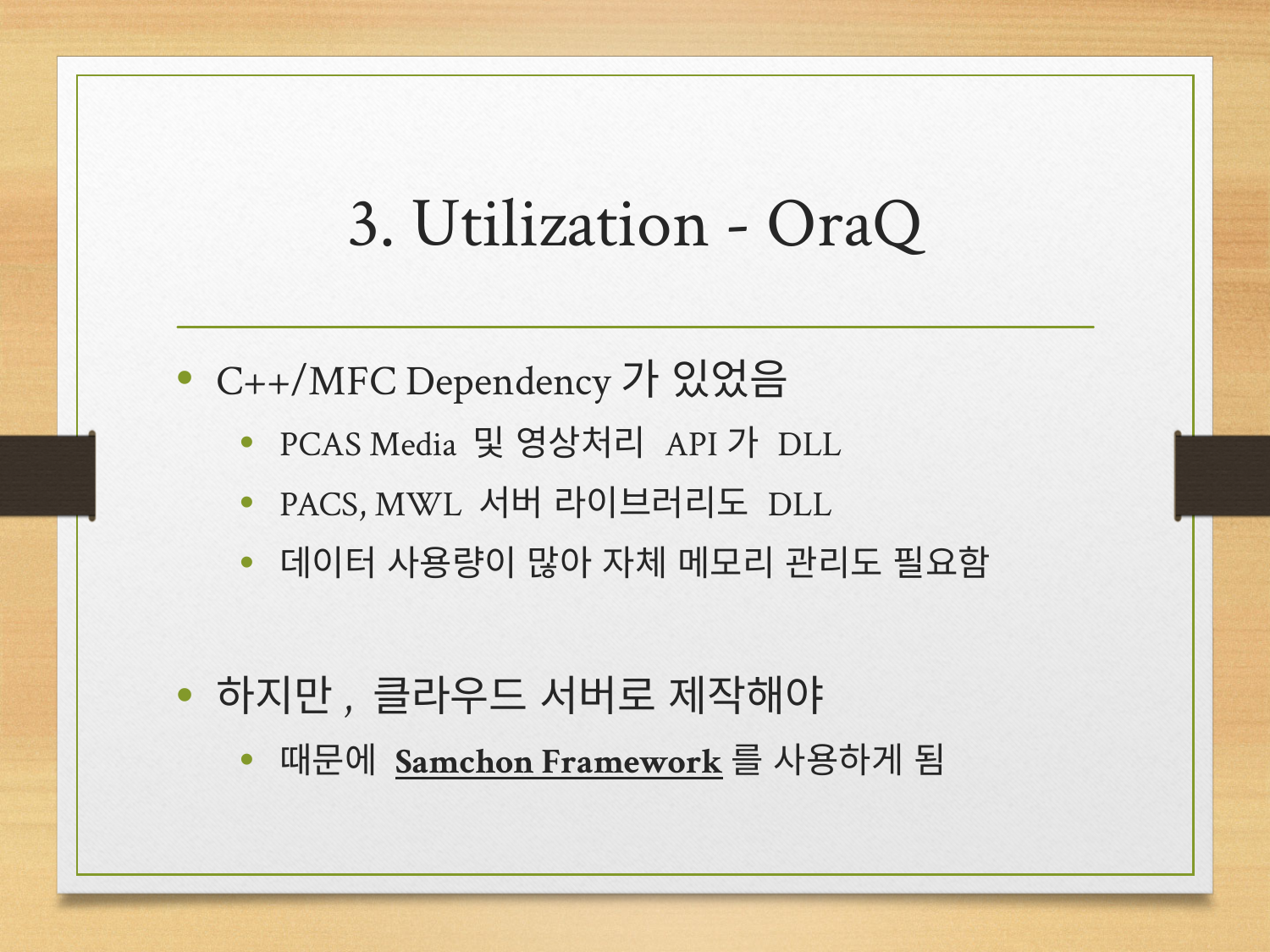

# 3. Utilization - OraQ
C++/MFC Dependency가 있었음
PCAS Media 및 영상처리 API가 DLL
PACS, MWL 서버 라이브러리도 DLL
데이터 사용량이 많아 자체 메모리 관리도 필요함

하지만, 클라우드 서버로 제작해야
때문에 Samchon Framework를 사용하게 됨